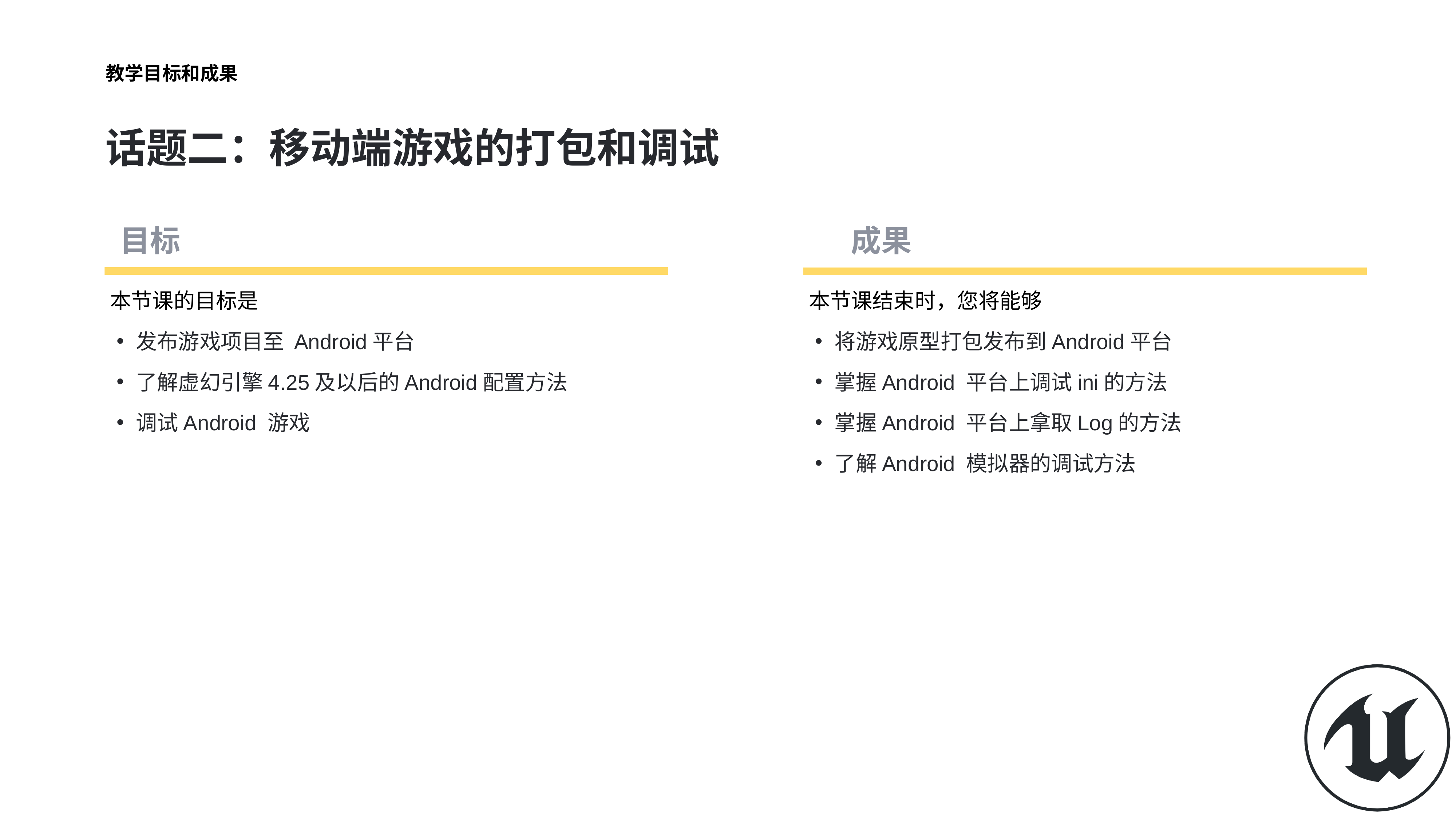

# 教学目标和成果
话题二：移动端游戏的打包和调试
本节课的目标是
发布游戏项目至 Android平台
了解虚幻引擎4.25及以后的Android配置方法
调试Android 游戏
本节课结束时，您将能够
将游戏原型打包发布到Android平台
掌握Android 平台上调试ini的方法
掌握Android 平台上拿取Log的方法
了解Android 模拟器的调试方法